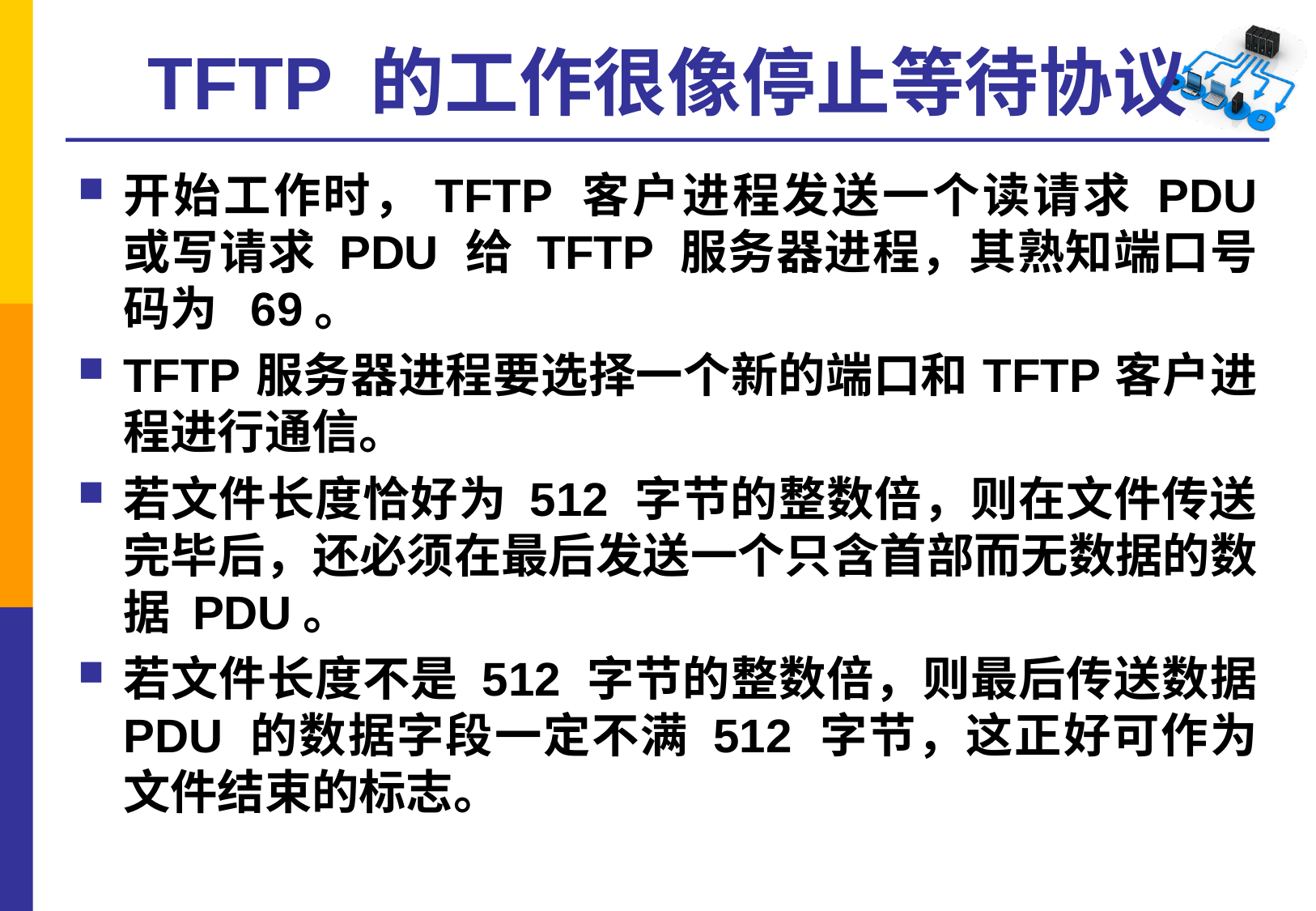

# TFTP 的工作很像停止等待协议
开始工作时，TFTP 客户进程发送一个读请求 PDU 或写请求 PDU 给 TFTP 服务器进程，其熟知端口号码为  69。
TFTP 服务器进程要选择一个新的端口和 TFTP 客户进程进行通信。
若文件长度恰好为 512 字节的整数倍，则在文件传送完毕后，还必须在最后发送一个只含首部而无数据的数据 PDU。
若文件长度不是 512 字节的整数倍，则最后传送数据 PDU 的数据字段一定不满 512 字节，这正好可作为文件结束的标志。